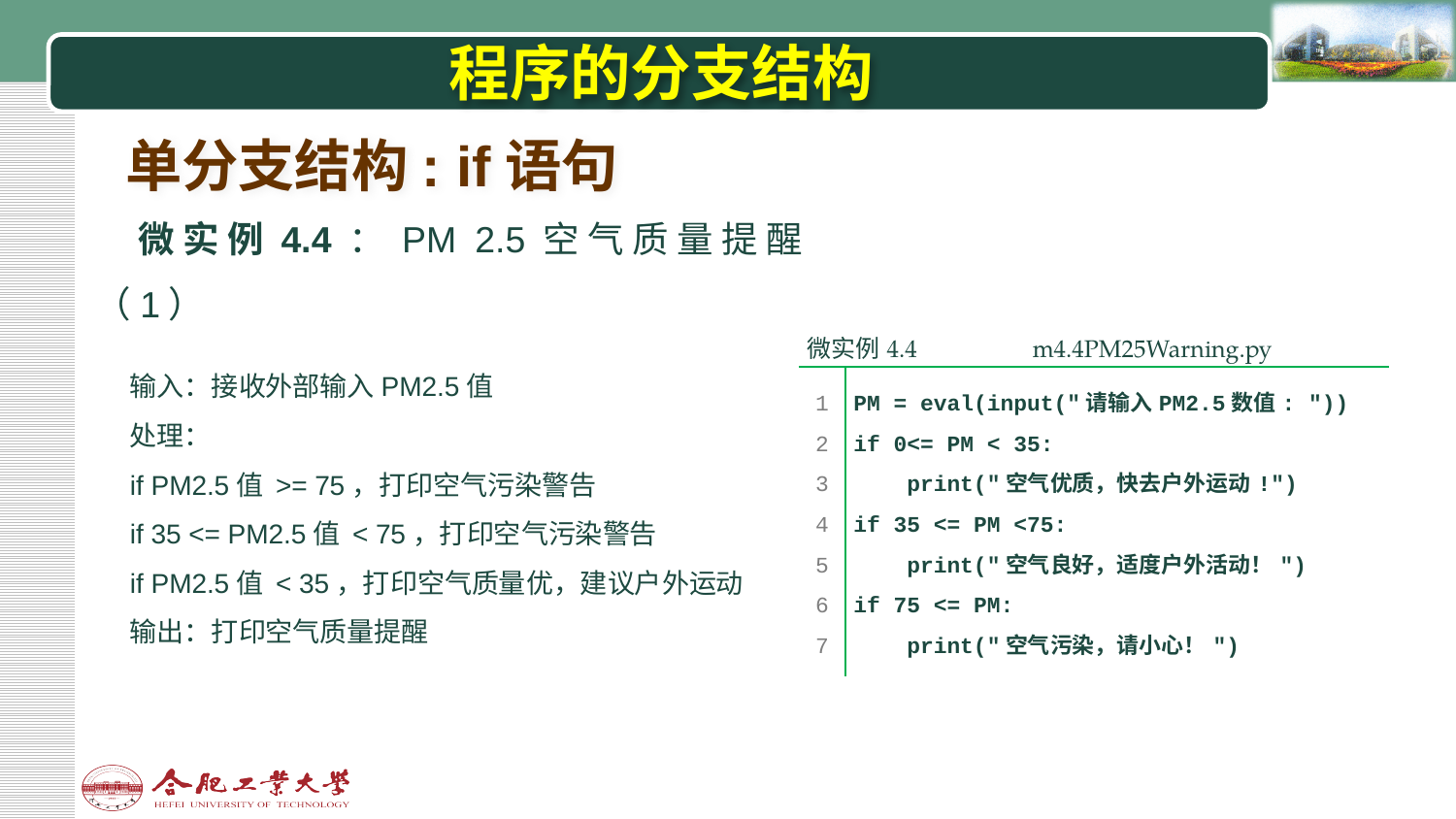

# 程序的分支结构
单分支结构: if语句
微实例4.4：PM 2.5空气质量提醒（1）
| 微实例4.4 |  | m4.4PM25Warning.py |  |
| --- | --- | --- | --- |
|  |  |  |  |
| 1 2 3 4 5 6 7 | PM = eval(input("请输入PM2.5数值: ")) if 0<= PM < 35: print("空气优质，快去户外运动!") if 35 <= PM <75: print("空气良好，适度户外活动！") if 75 <= PM: print("空气污染，请小心！") |  |  |
|  |  |  |  |
输入：接收外部输入PM2.5值
处理：
if PM2.5值 >= 75，打印空气污染警告
if 35 <= PM2.5值 < 75，打印空气污染警告
if PM2.5值 < 35，打印空气质量优，建议户外运动
输出：打印空气质量提醒